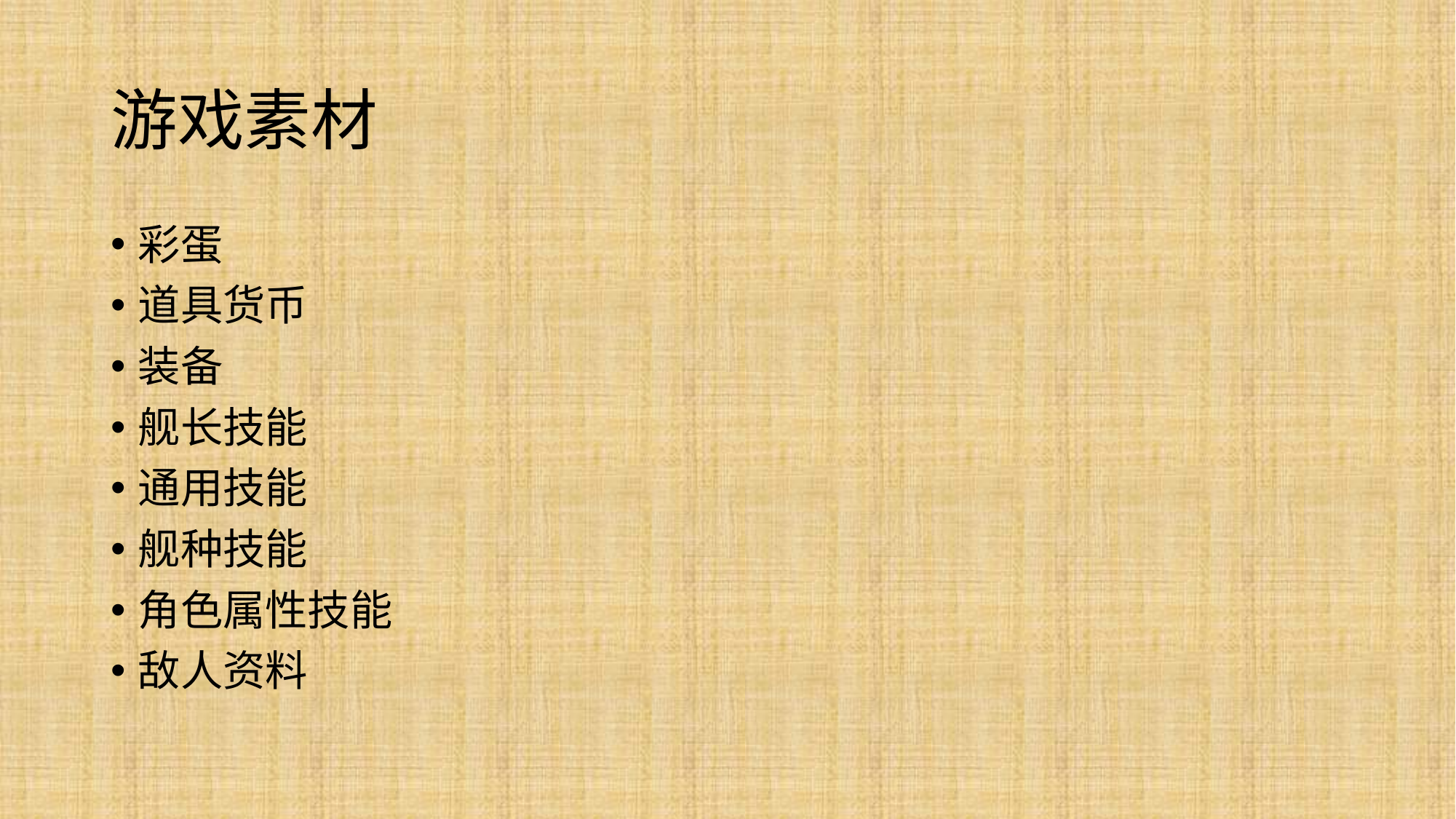

# 游戏素材
彩蛋
道具货币
装备
舰长技能
通用技能
舰种技能
角色属性技能
敌人资料